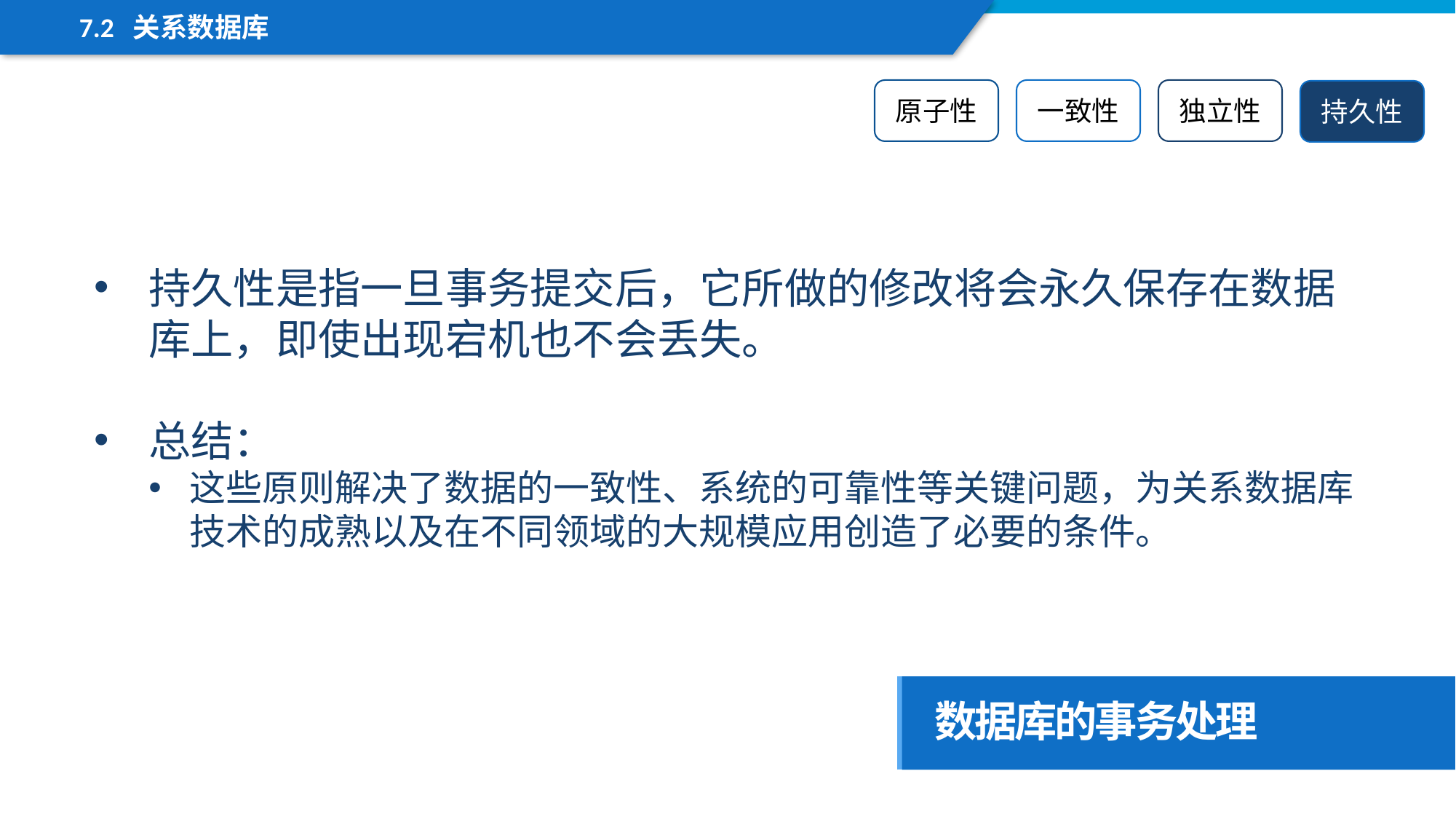

7.2  关系数据库
原子性
一致性
独立性
持久性
持久性是指一旦事务提交后，它所做的修改将会永久保存在数据库上，即使出现宕机也不会丢失。

总结：
这些原则解决了数据的一致性、系统的可靠性等关键问题，为关系数据库技术的成熟以及在不同领域的大规模应用创造了必要的条件。
数据库的事务处理